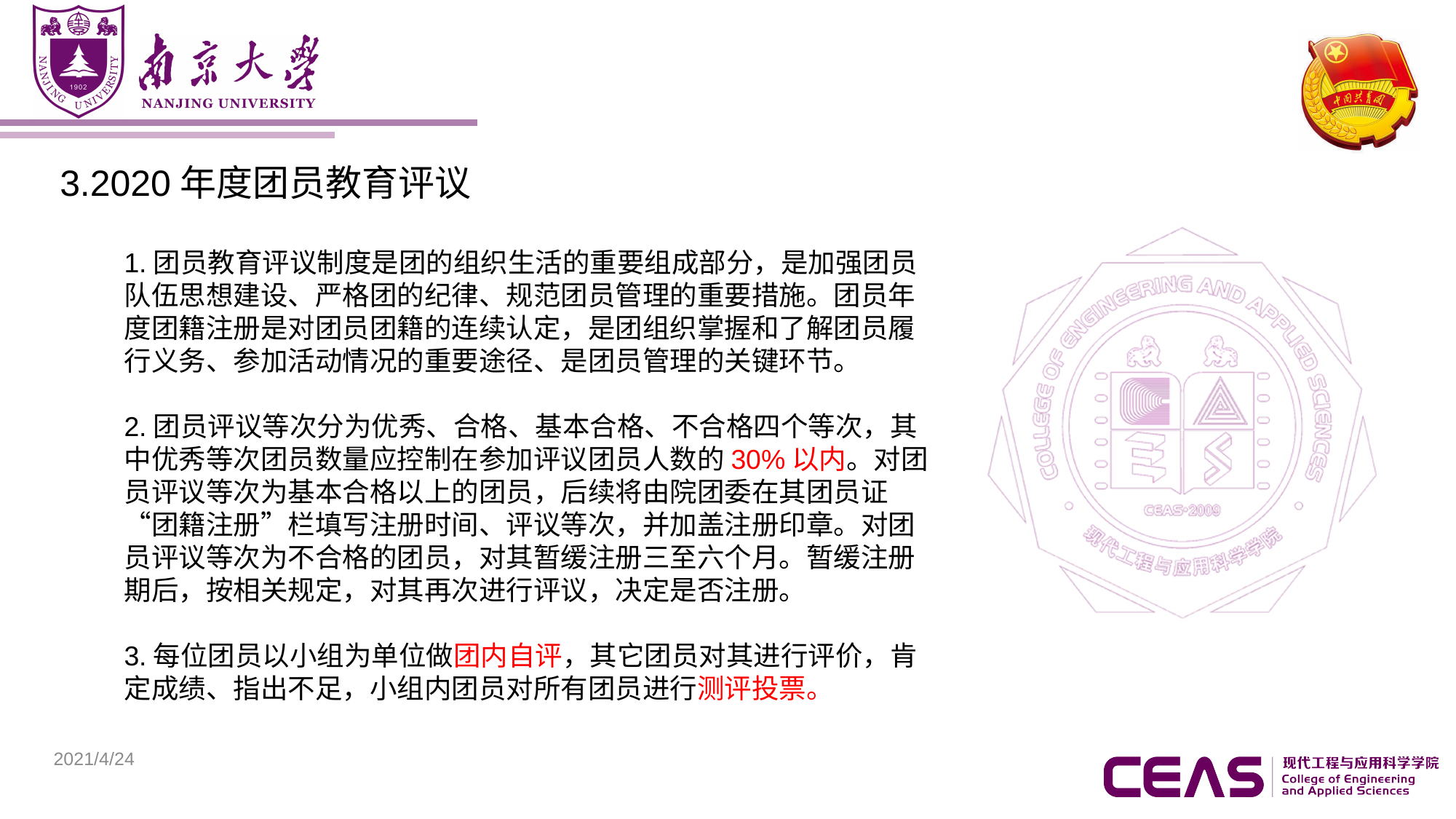

3.2020年度团员教育评议
1.团员教育评议制度是团的组织生活的重要组成部分，是加强团员队伍思想建设、严格团的纪律、规范团员管理的重要措施。团员年度团籍注册是对团员团籍的连续认定，是团组织掌握和了解团员履行义务、参加活动情况的重要途径、是团员管理的关键环节。

2.团员评议等次分为优秀、合格、基本合格、不合格四个等次，其中优秀等次团员数量应控制在参加评议团员人数的30%以内。对团员评议等次为基本合格以上的团员，后续将由院团委在其团员证“团籍注册”栏填写注册时间、评议等次，并加盖注册印章。对团员评议等次为不合格的团员，对其暂缓注册三至六个月。暂缓注册期后，按相关规定，对其再次进行评议，决定是否注册。

3.每位团员以小组为单位做团内自评，其它团员对其进行评价，肯定成绩、指出不足，小组内团员对所有团员进行测评投票。

2021/4/24